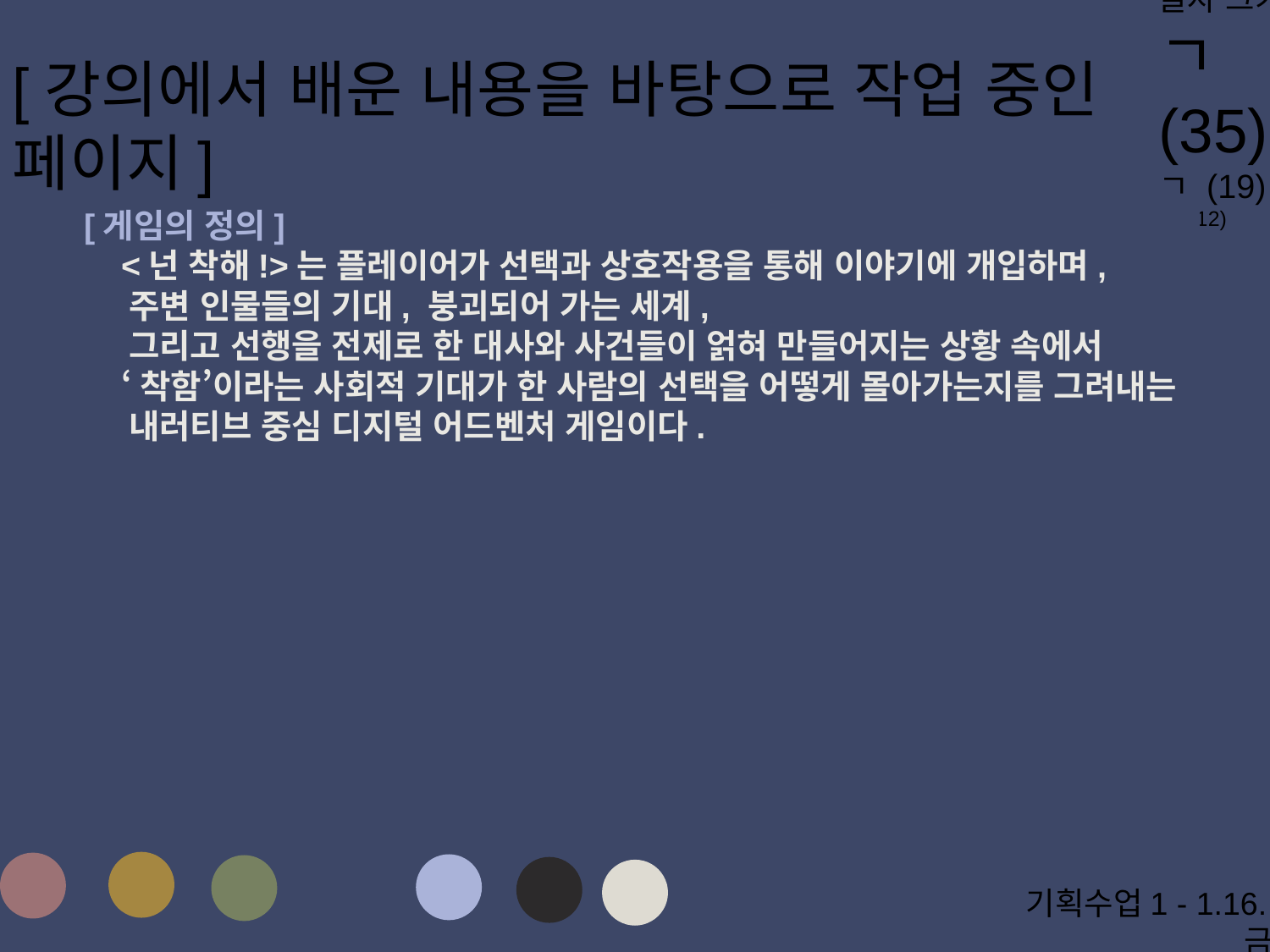

글자 크기
ㄱ (35)
ㄱ (19)
ㄱ (12)
[강의에서 배운 내용을 바탕으로 작업 중인 페이지]
[게임의 정의]
    <넌 착해!>는 플레이어가 선택과 상호작용을 통해 이야기에 개입하며,
    주변 인물들의 기대, 붕괴되어 가는 세계,
    그리고 선행을 전제로 한 대사와 사건들이 얽혀 만들어지는 상황 속에서
    ‘착함’이라는 사회적 기대가 한 사람의 선택을 어떻게 몰아가는지를 그려내는
    내러티브 중심 디지털 어드벤처 게임이다.

기획수업1 - 1.16.금